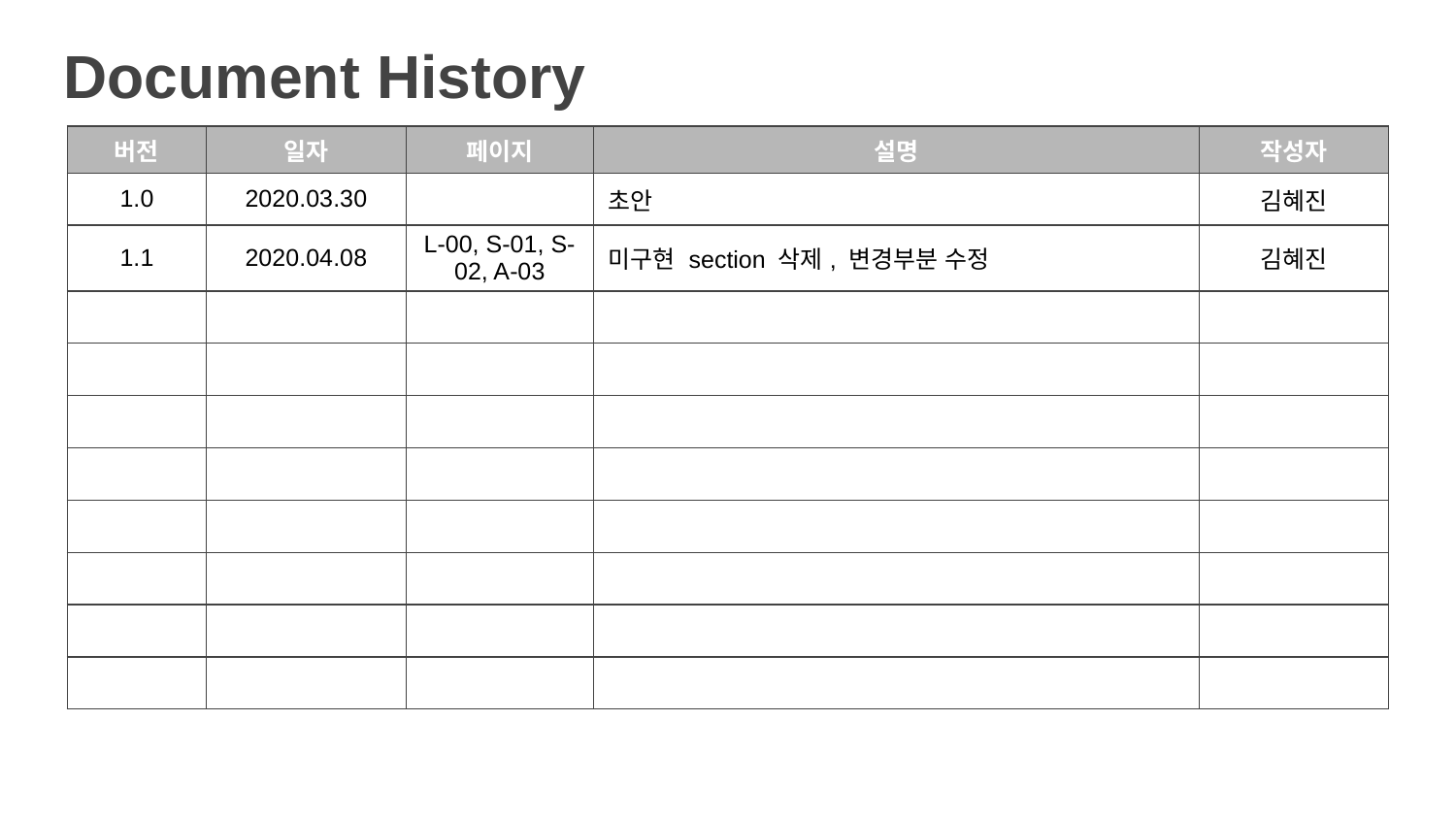

Document History
| 버전 | 일자 | 페이지 | 설명 | 작성자 |
| --- | --- | --- | --- | --- |
| 1.0 | 2020.03.30 |  | 초안 | 김혜진 |
| 1.1 | 2020.04.08 | L-00, S-01, S-02, A-03 | 미구현 section 삭제, 변경부분 수정 | 김혜진 |
|  |  |  |  |  |
|  |  |  |  |  |
|  |  |  |  |  |
|  |  |  |  |  |
|  |  |  |  |  |
|  |  |  |  |  |
|  |  |  |  |  |
|  |  |  |  |  |